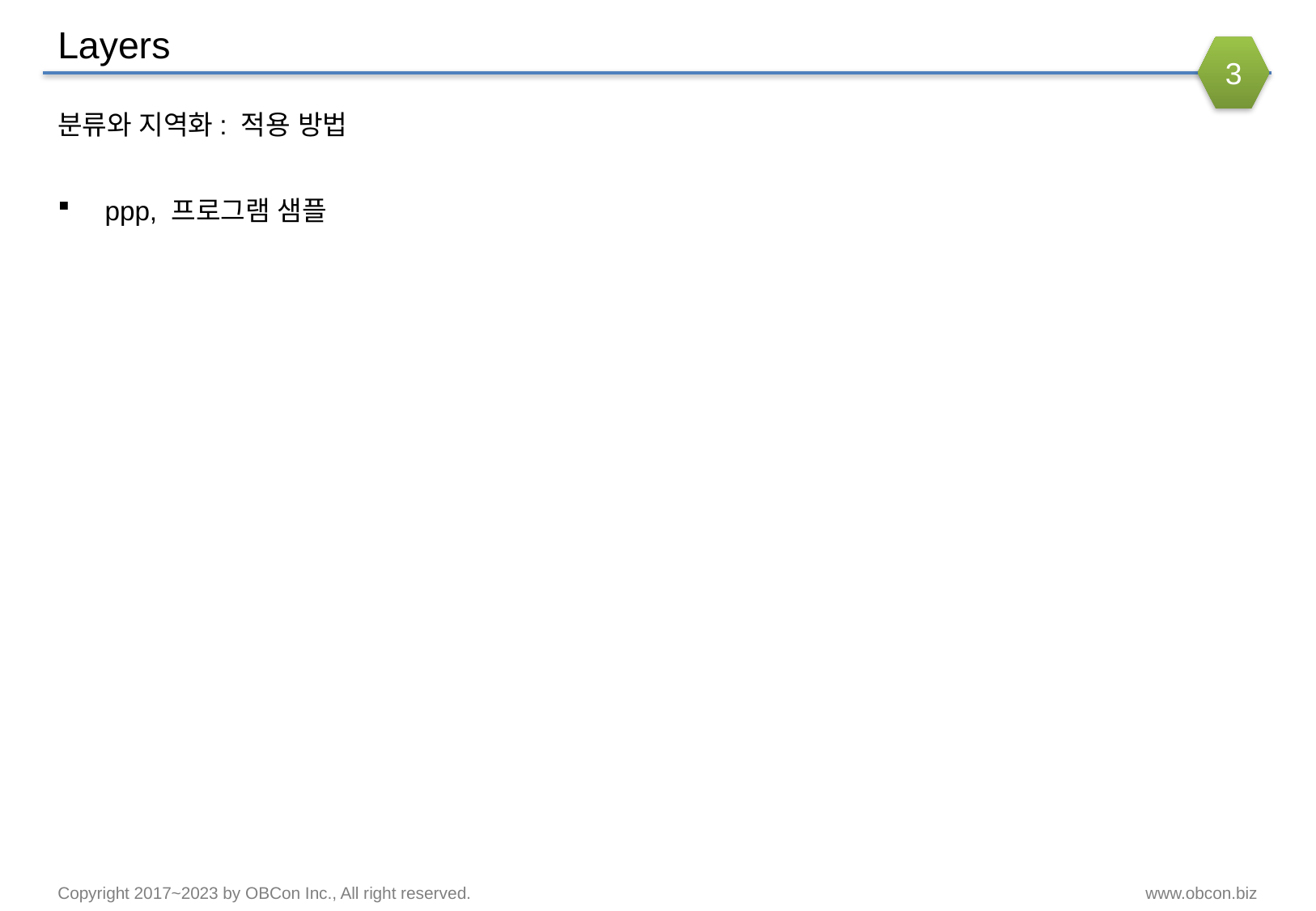

# Layers
3
분류와 지역화: 적용 방법
ppp, 프로그램 샘플